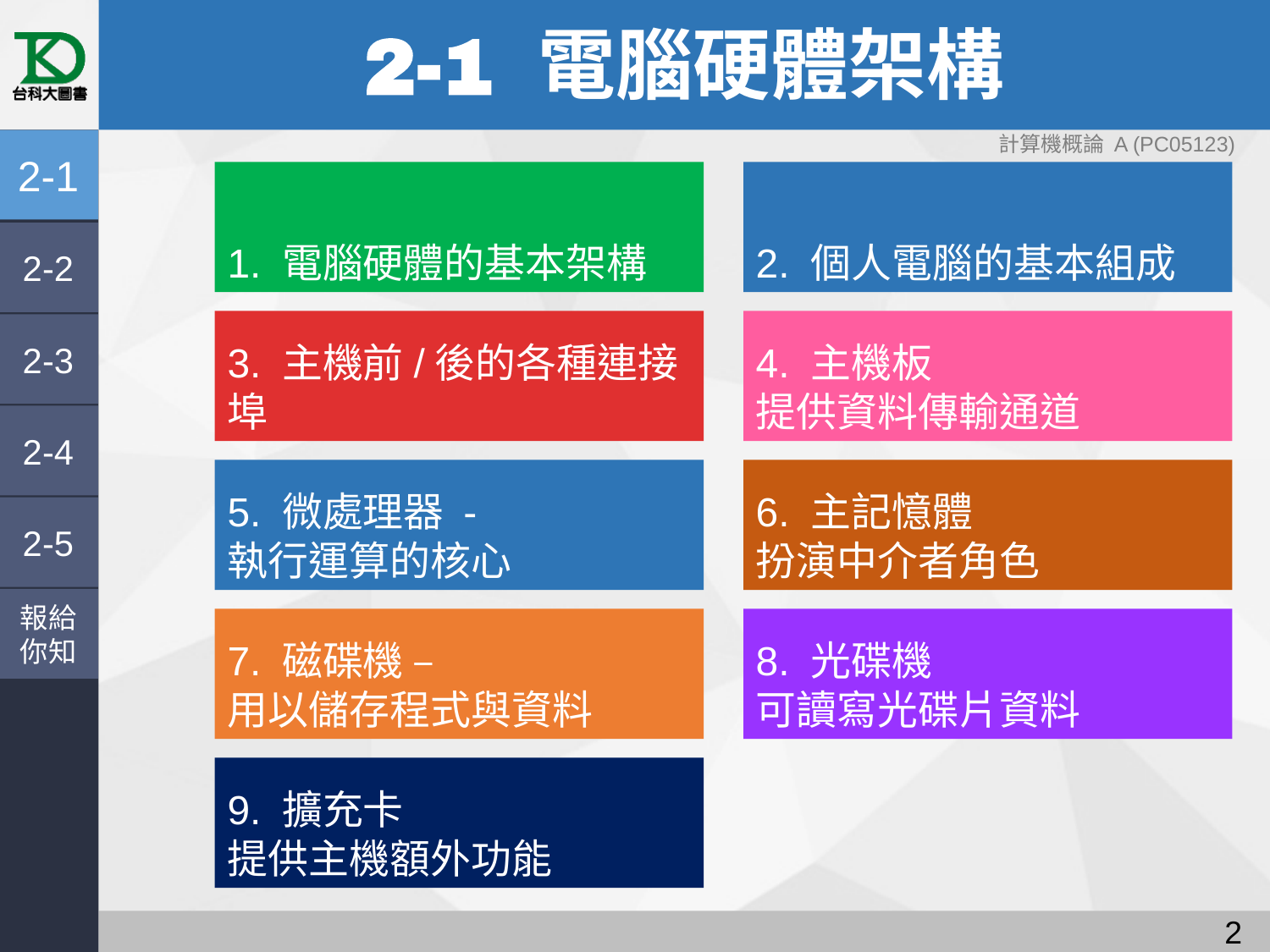

# 2-1 電腦硬體架構
計算機概論 A (PC05123)
2-1
1. 電腦硬體的基本架構
2. 個人電腦的基本組成
2-2
3. 主機前/後的各種連接埠
4. 主機板
提供資料傳輸通道
2-3
2-4
5. 微處理器 -
執行運算的核心
6. 主記憶體
扮演中介者角色
2-5
報給
你知
7. 磁碟機 –
用以儲存程式與資料
8. 光碟機
可讀寫光碟片資料
9. 擴充卡
提供主機額外功能
2